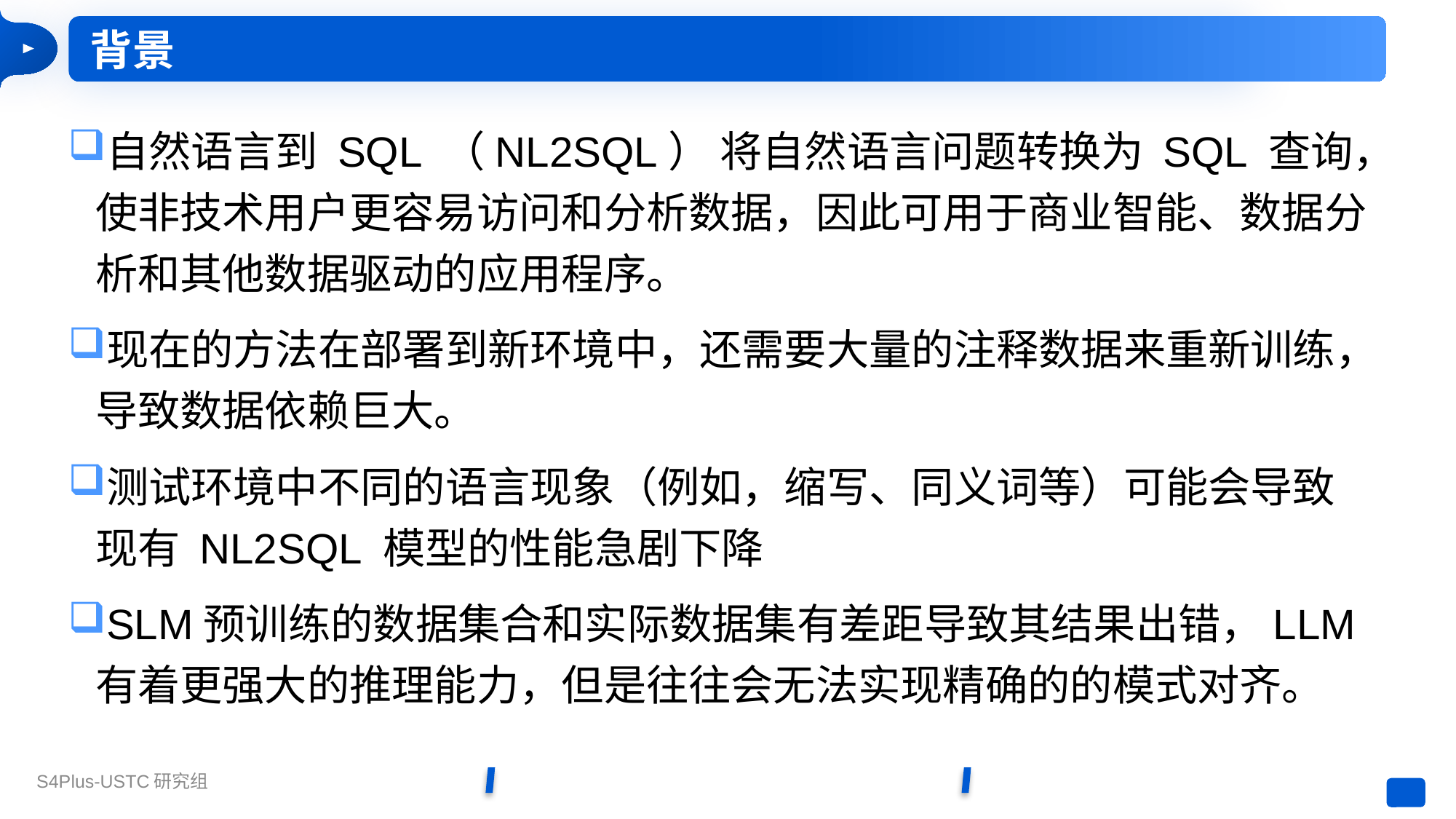

背景
自然语言到 SQL （NL2SQL） 将自然语言问题转换为 SQL 查询，使非技术用户更容易访问和分析数据，因此可用于商业智能、数据分析和其他数据驱动的应用程序。
现在的方法在部署到新环境中，还需要大量的注释数据来重新训练，导致数据依赖巨大。
测试环境中不同的语言现象（例如，缩写、同义词等）可能会导致现有 NL2SQL 模型的性能急剧下降
SLM预训练的数据集合和实际数据集有差距导致其结果出错，LLM有着更强大的推理能力，但是往往会无法实现精确的的模式对齐。

2